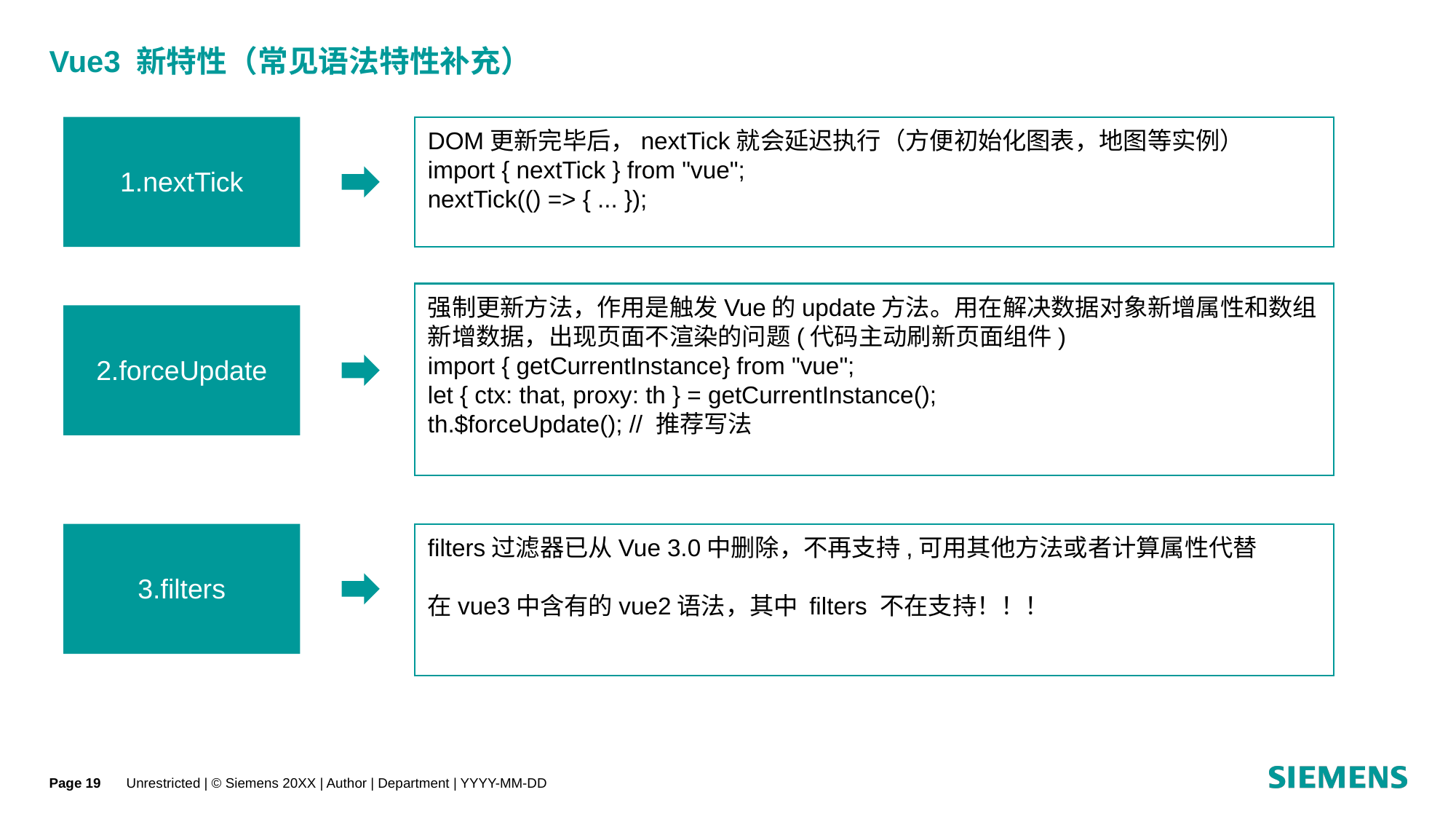

# Vue3 新特性（常见语法特性补充）
1.nextTick
DOM更新完毕后，nextTick就会延迟执行（方便初始化图表，地图等实例）
import { nextTick } from "vue";
nextTick(() => { ... });

强制更新方法，作用是触发Vue的update方法。用在解决数据对象新增属性和数组新增数据，出现页面不渲染的问题(代码主动刷新页面组件)
import { getCurrentInstance} from "vue";
let { ctx: that, proxy: th } = getCurrentInstance();
th.$forceUpdate(); // 推荐写法
2.forceUpdate

3.filters
filters过滤器已从Vue 3.0中删除，不再支持,可用其他方法或者计算属性代替

在vue3中含有的vue2语法，其中 filters 不在支持！！！

Page 19
Unrestricted | © Siemens 20XX | Author | Department | YYYY-MM-DD